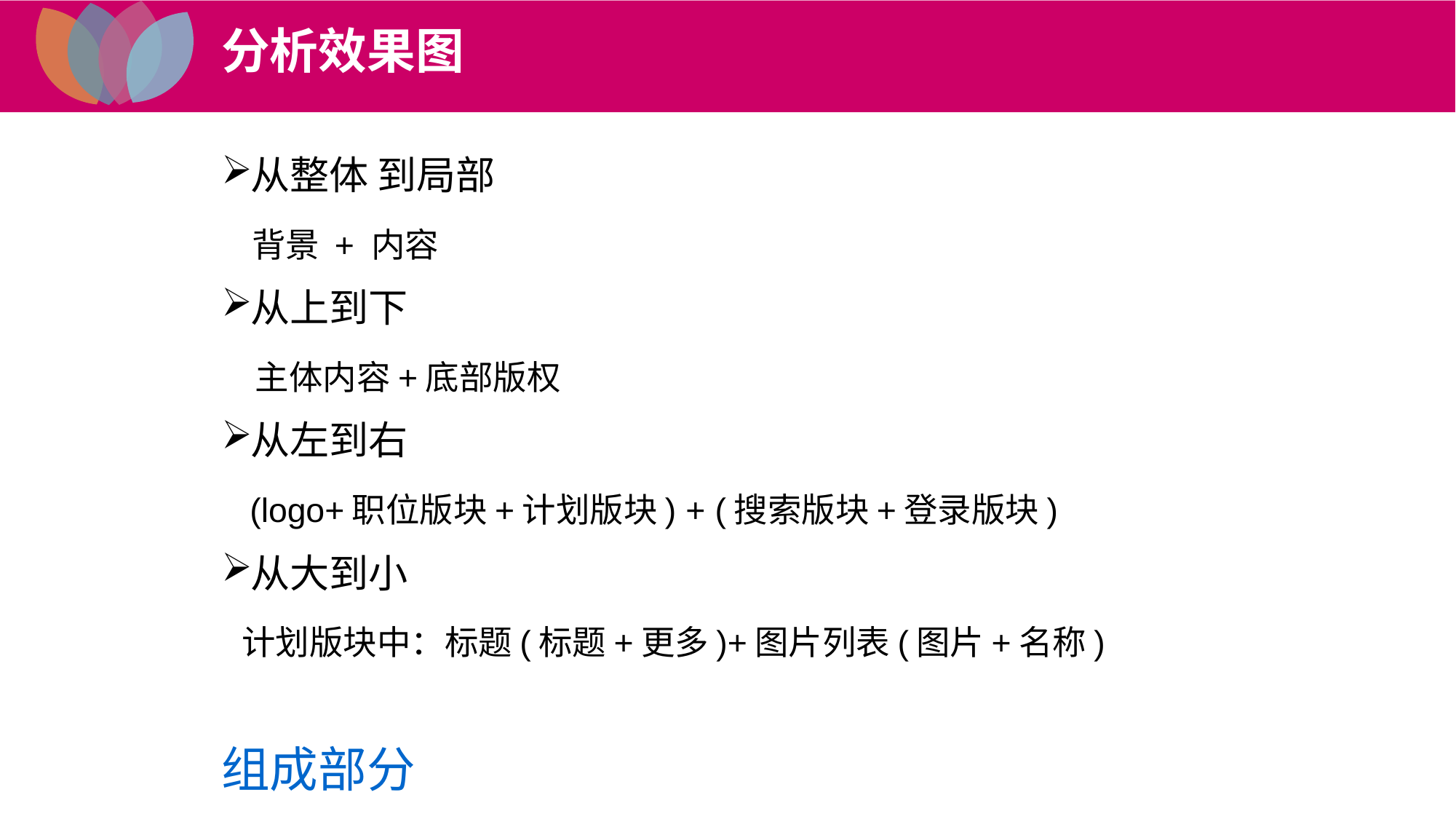

分析效果图
从整体 到局部
   背景 + 内容
从上到下
     主体内容+底部版权
从左到右
   (logo+职位版块+计划版块) + (搜索版块+登录版块)
从大到小
   计划版块中：标题(标题+更多)+图片列表(图片+名称)
组成部分